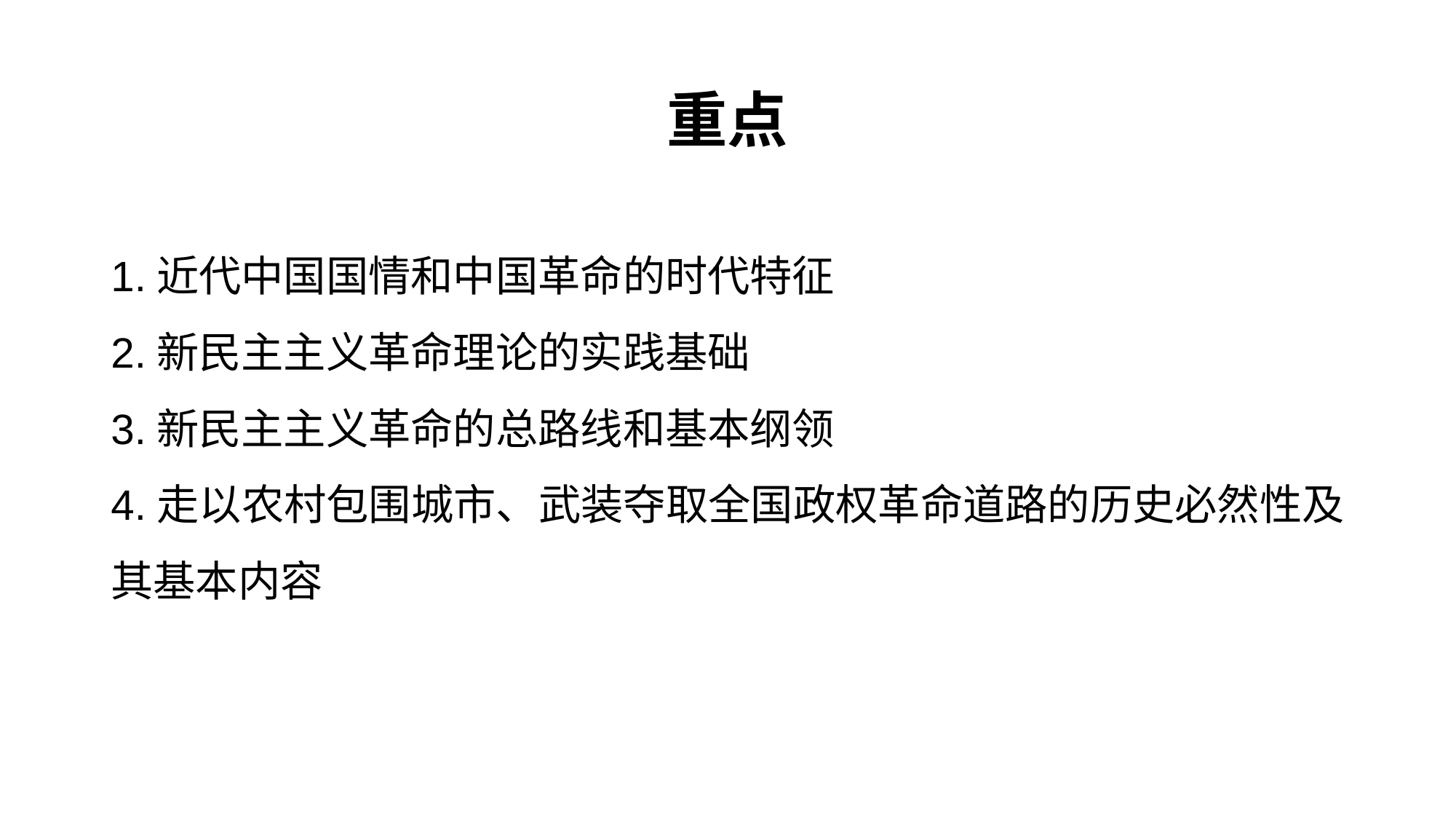

# 重点
1.近代中国国情和中国革命的时代特征
2.新民主主义革命理论的实践基础
3.新民主主义革命的总路线和基本纲领
4.走以农村包围城市、武装夺取全国政权革命道路的历史必然性及其基本内容